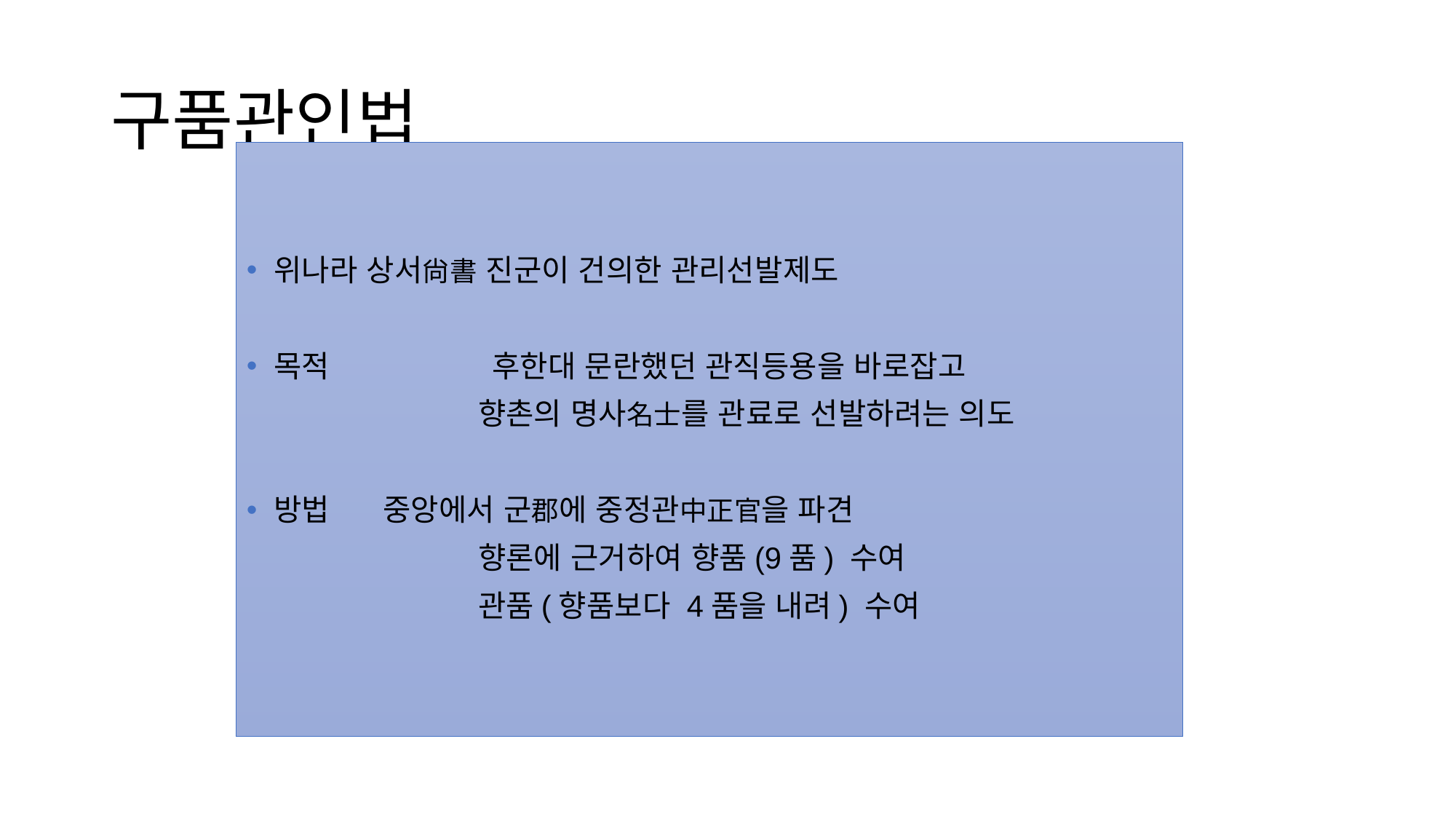

# 구품관인법
위나라 상서尙書 진군이 건의한 관리선발제도

목적		후한대 문란했던 관직등용을 바로잡고
    		향촌의 명사名士를 관료로 선발하려는 의도

방법   	중앙에서 군郡에 중정관中正官을 파견
        		향론에 근거하여 향품(9품) 수여
		관품(향품보다 4품을 내려) 수여